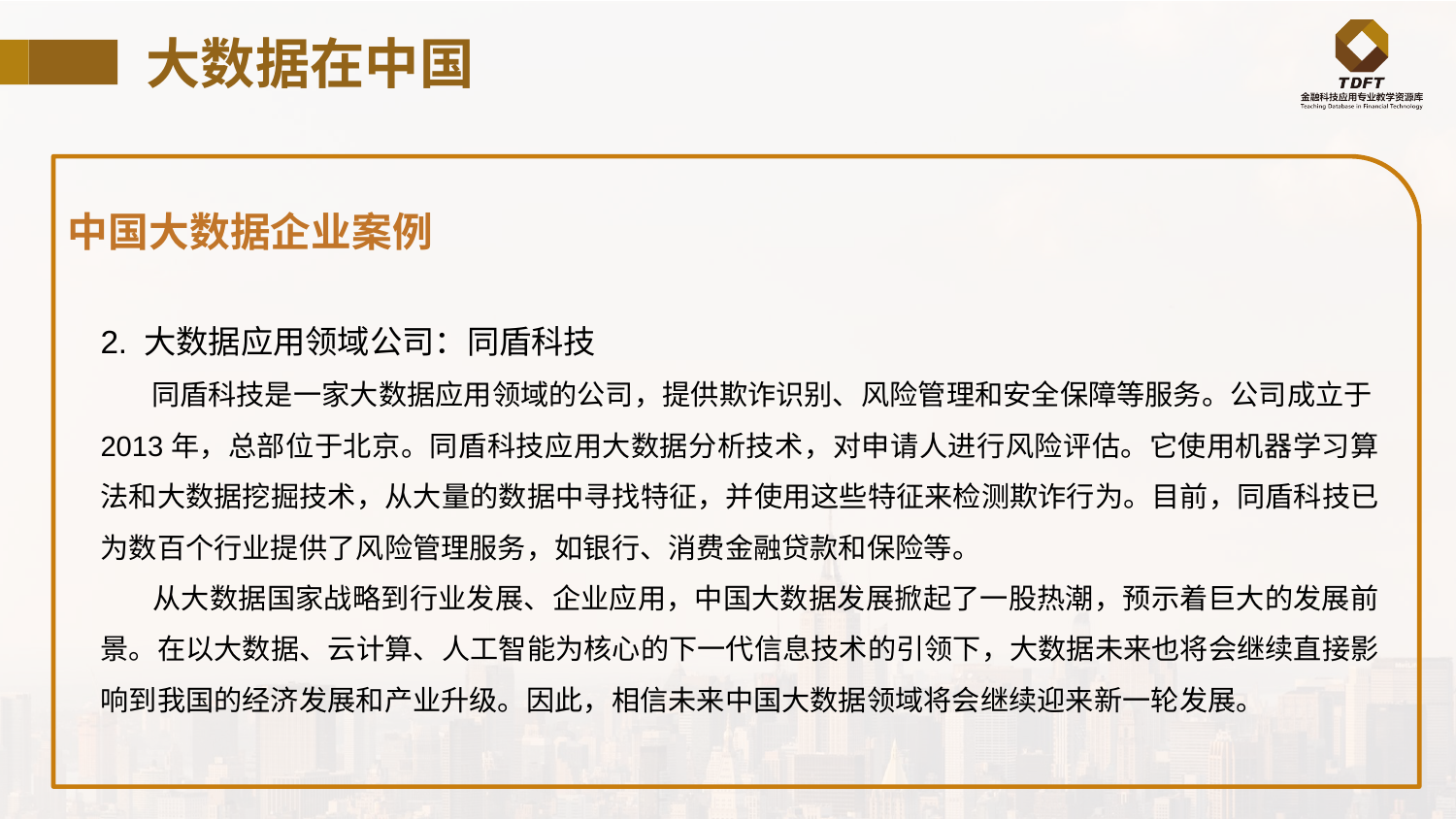

# 大数据在中国

中国大数据企业案例

2. 大数据应用领域公司：同盾科技
       同盾科技是一家大数据应用领域的公司，提供欺诈识别、风险管理和安全保障等服务。公司成立于2013年，总部位于北京。同盾科技应用大数据分析技术，对申请人进行风险评估。它使用机器学习算法和大数据挖掘技术，从大量的数据中寻找特征，并使用这些特征来检测欺诈行为。目前，同盾科技已为数百个行业提供了风险管理服务，如银行、消费金融贷款和保险等。
       从大数据国家战略到行业发展、企业应用，中国大数据发展掀起了一股热潮，预示着巨大的发展前景。在以大数据、云计算、人工智能为核心的下一代信息技术的引领下，大数据未来也将会继续直接影响到我国的经济发展和产业升级。因此，相信未来中国大数据领域将会继续迎来新一轮发展。